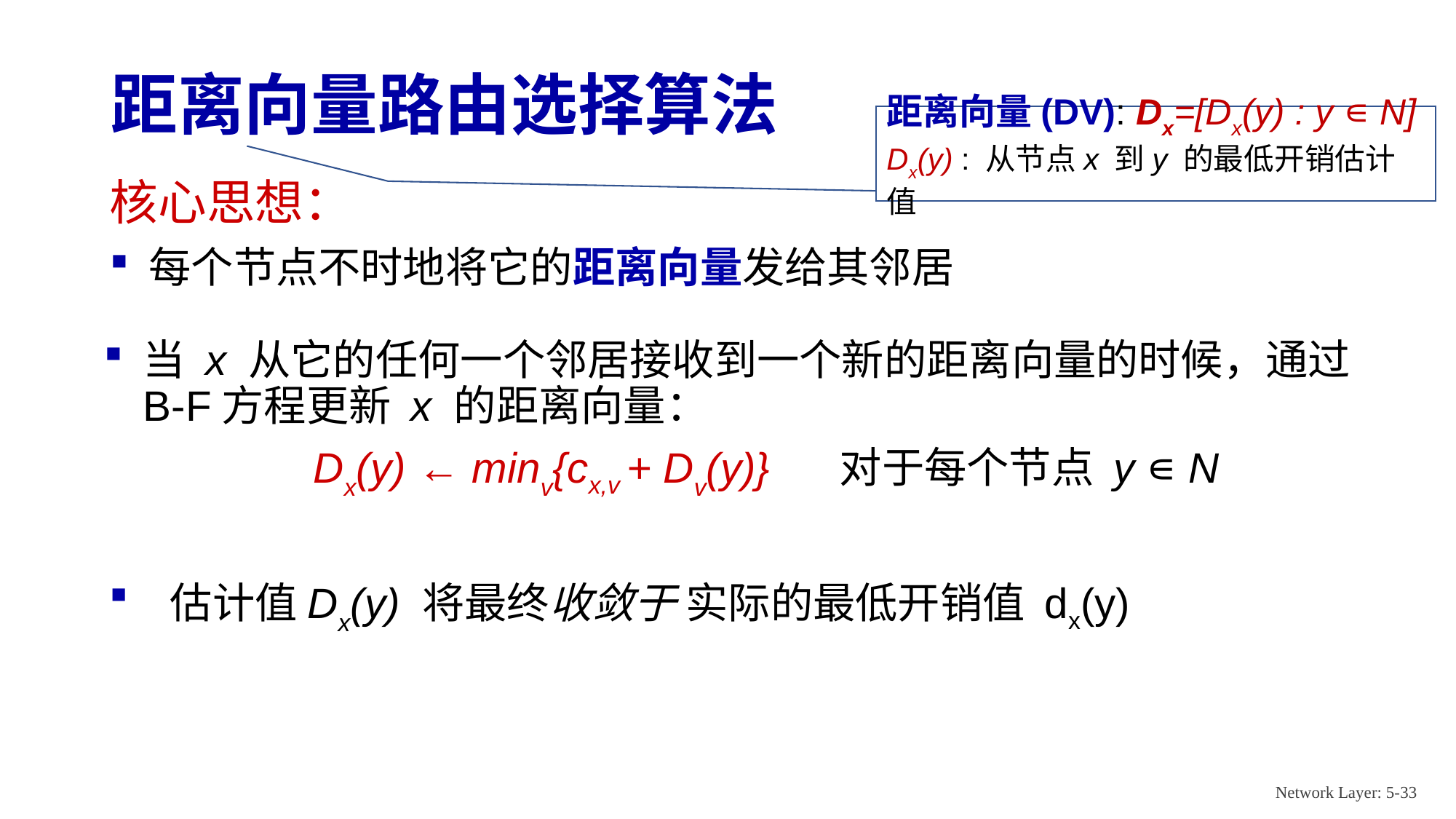

# 距离向量路由选择算法
距离向量(DV): Dx=[Dx(y) : y ∊ N]
Dx(y) : 从节点x 到y 的最低开销估计值
核心思想：
每个节点不时地将它的距离向量发给其邻居
当 x 从它的任何一个邻居接收到一个新的距离向量的时候，通过B-F方程更新 x 的距离向量：
Dx(y) ← minv{cx,v + Dv(y)}     对于每个节点 y ∊ N
 估计值Dx(y) 将最终收敛于 实际的最低开销值 dx(y)
Network Layer: 5-33